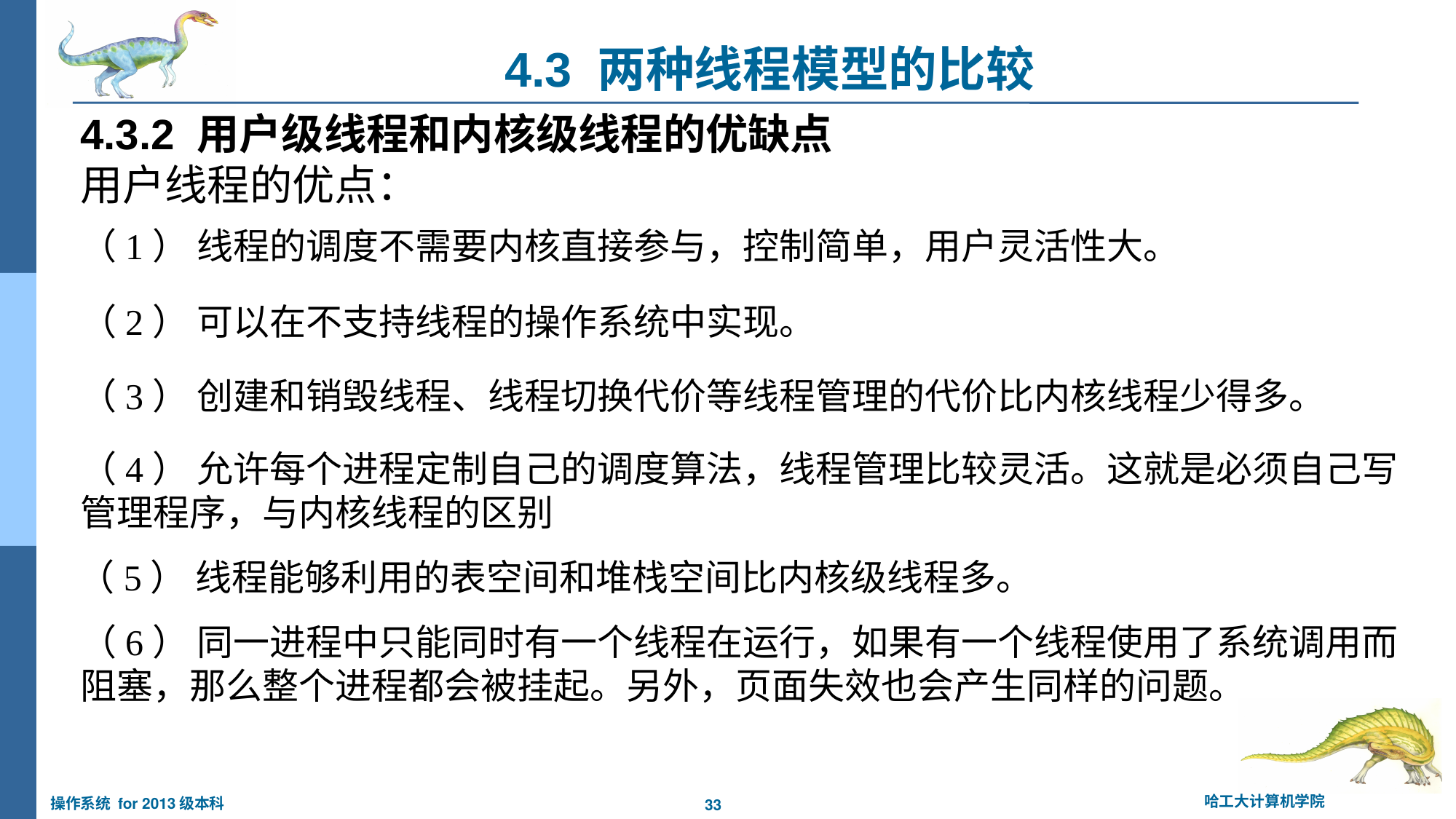

4.3 两种线程模型的比较
4.3.2 用户级线程和内核级线程的优缺点
用户线程的优点：
（1） 线程的调度不需要内核直接参与，控制简单，用户灵活性大。
（2） 可以在不支持线程的操作系统中实现。
（3） 创建和销毁线程、线程切换代价等线程管理的代价比内核线程少得多。
（4） 允许每个进程定制自己的调度算法，线程管理比较灵活。这就是必须自己写管理程序，与内核线程的区别
（5） 线程能够利用的表空间和堆栈空间比内核级线程多。
（6） 同一进程中只能同时有一个线程在运行，如果有一个线程使用了系统调用而阻塞，那么整个进程都会被挂起。另外，页面失效也会产生同样的问题。